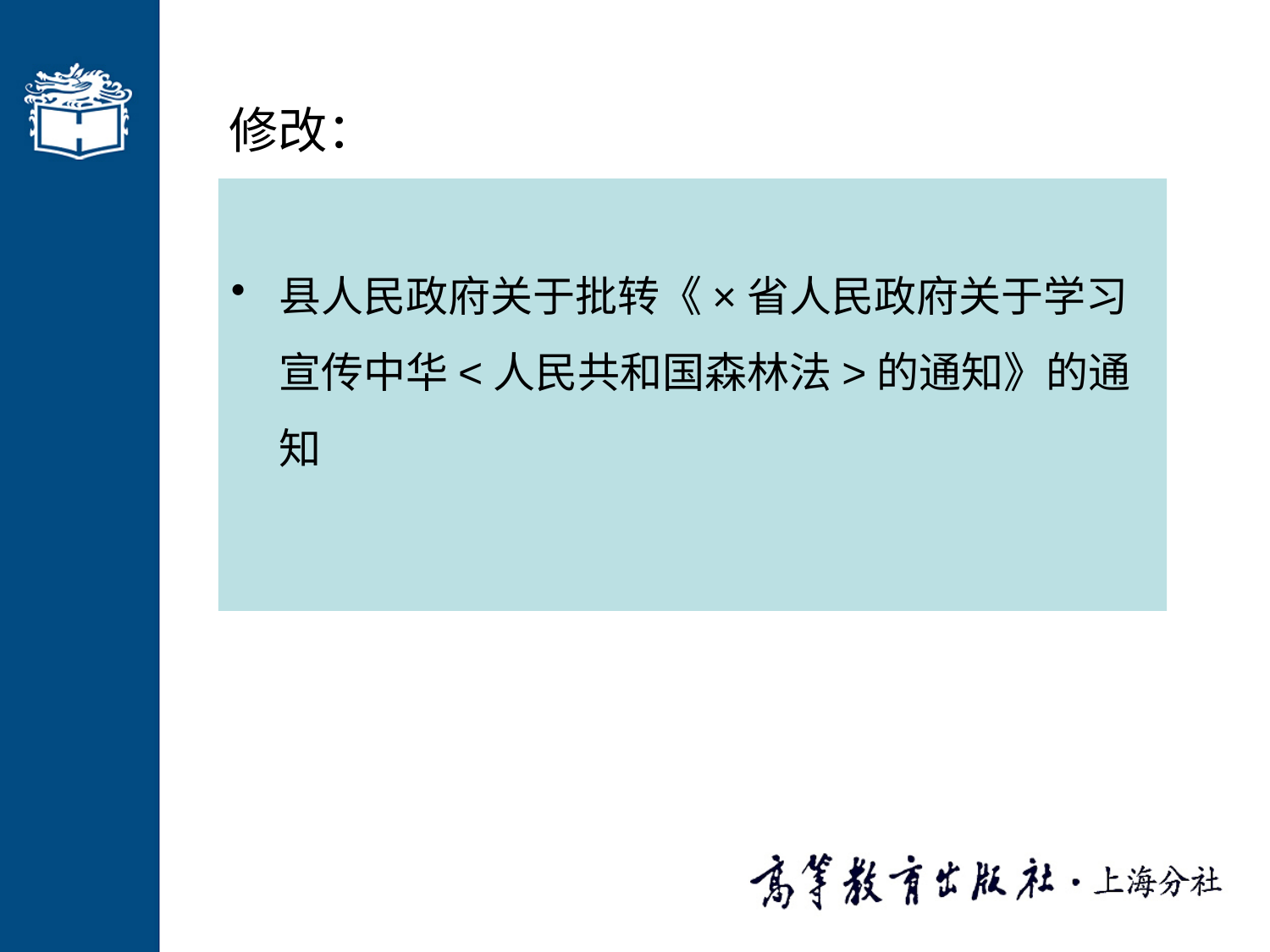

# 修改：

县人民政府关于批转《×省人民政府关于学习宣传中华<人民共和国森林法>的通知》的通知